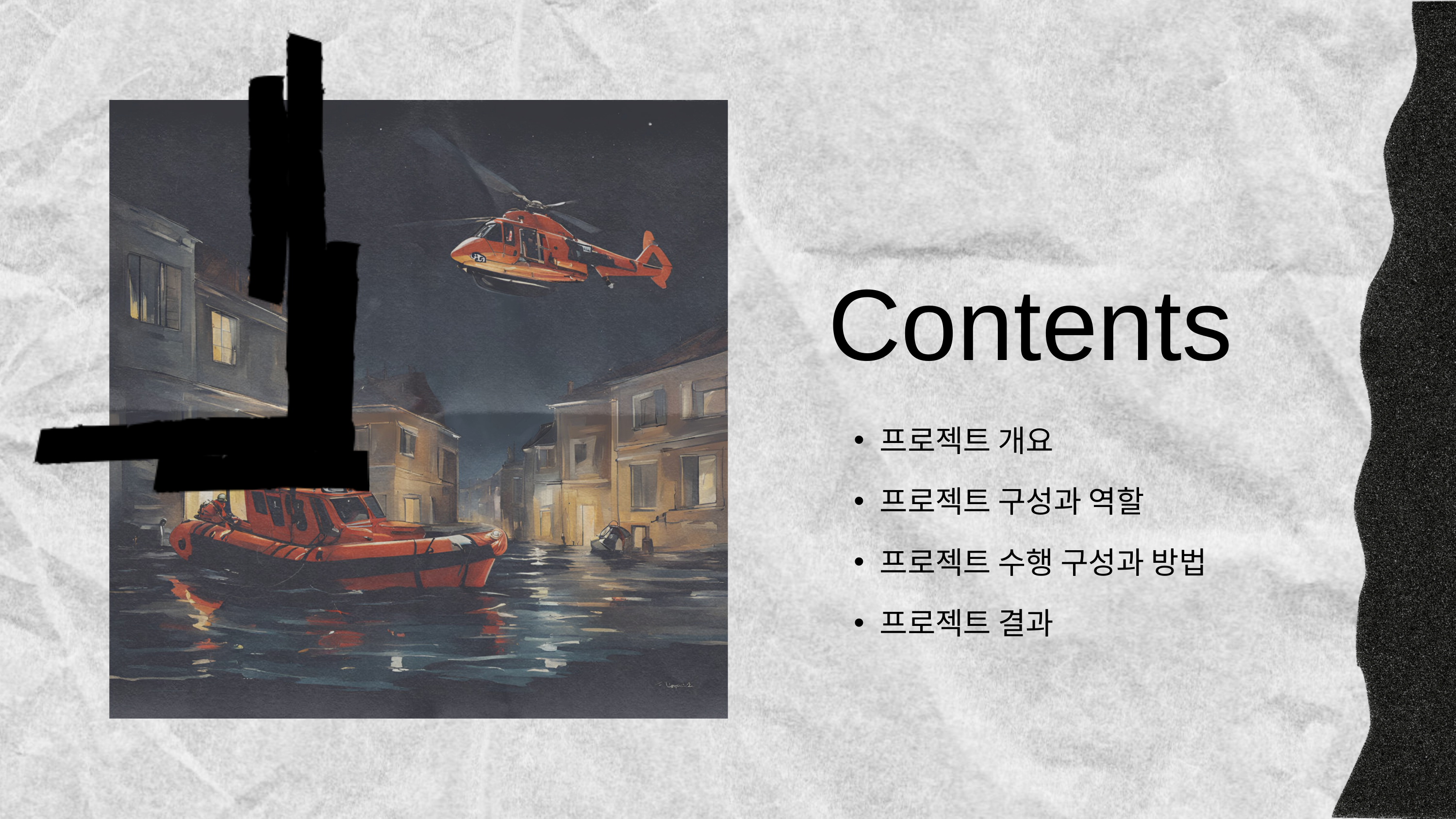

Contents
프로젝트 개요
프로젝트 구성과 역할
프로젝트 수행 구성과 방법
프로젝트 결과